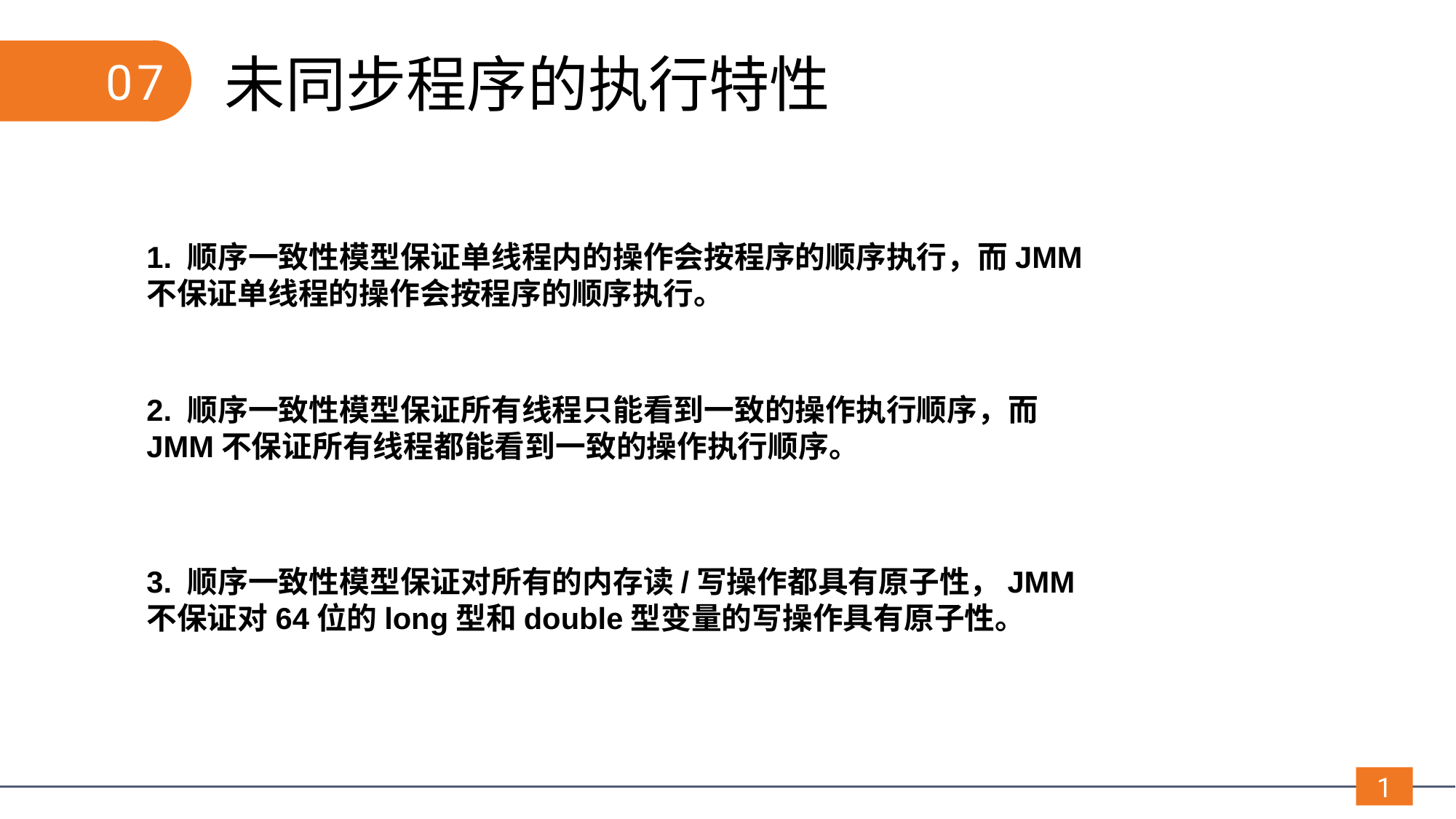

未同步程序的执行特性
07
1. 顺序一致性模型保证单线程内的操作会按程序的顺序执行，而JMM不保证单线程的操作会按程序的顺序执行。
2. 顺序一致性模型保证所有线程只能看到一致的操作执行顺序，而JMM不保证所有线程都能看到一致的操作执行顺序。
3. 顺序一致性模型保证对所有的内存读/写操作都具有原子性，JMM不保证对64位的long型和double型变量的写操作具有原子性。
1